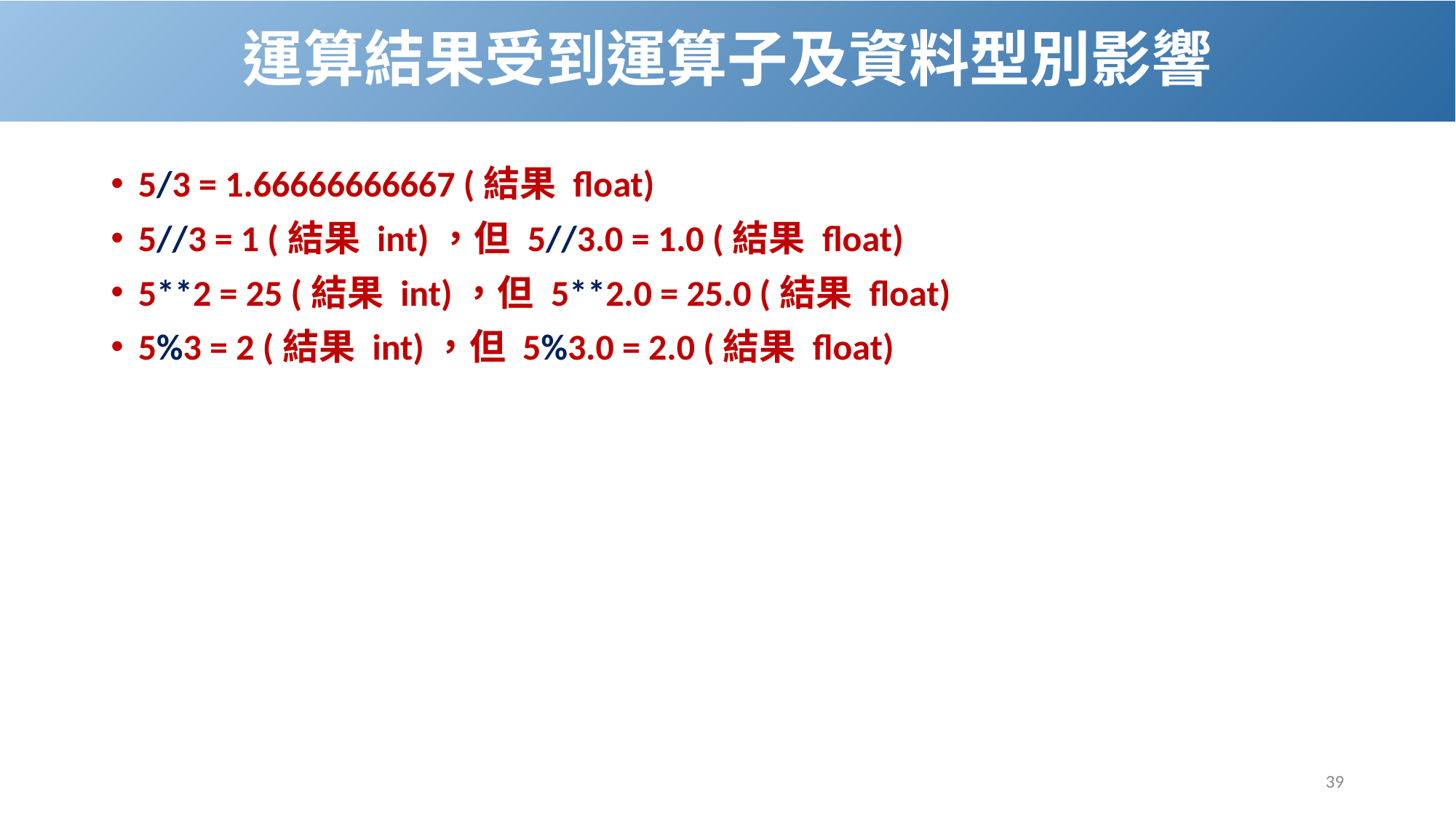

# 運算結果受到運算子及資料型別影響
5/3 = 1.66666666667 (結果 float)
5//3 = 1 (結果 int)，但 5//3.0 = 1.0 (結果 float)
5**2 = 25 (結果 int)，但 5**2.0 = 25.0 (結果 float)
5%3 = 2 (結果 int)，但 5%3.0 = 2.0 (結果 float)

39